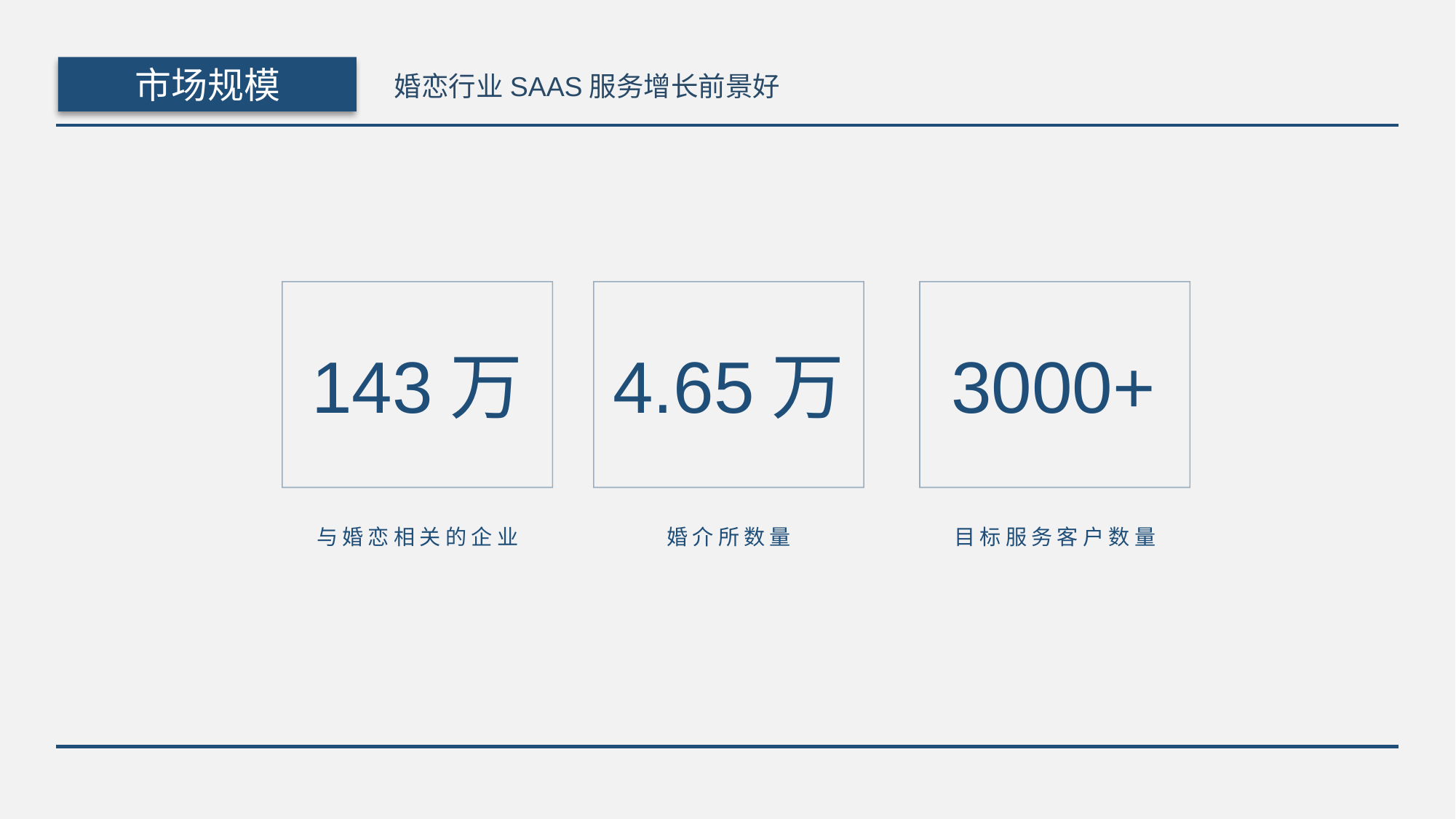

市场规模
婚恋行业SAAS服务增长前景好

143万
4.65万
3000+
与婚恋相关的企业
婚介所数量
目标服务客户数量
6